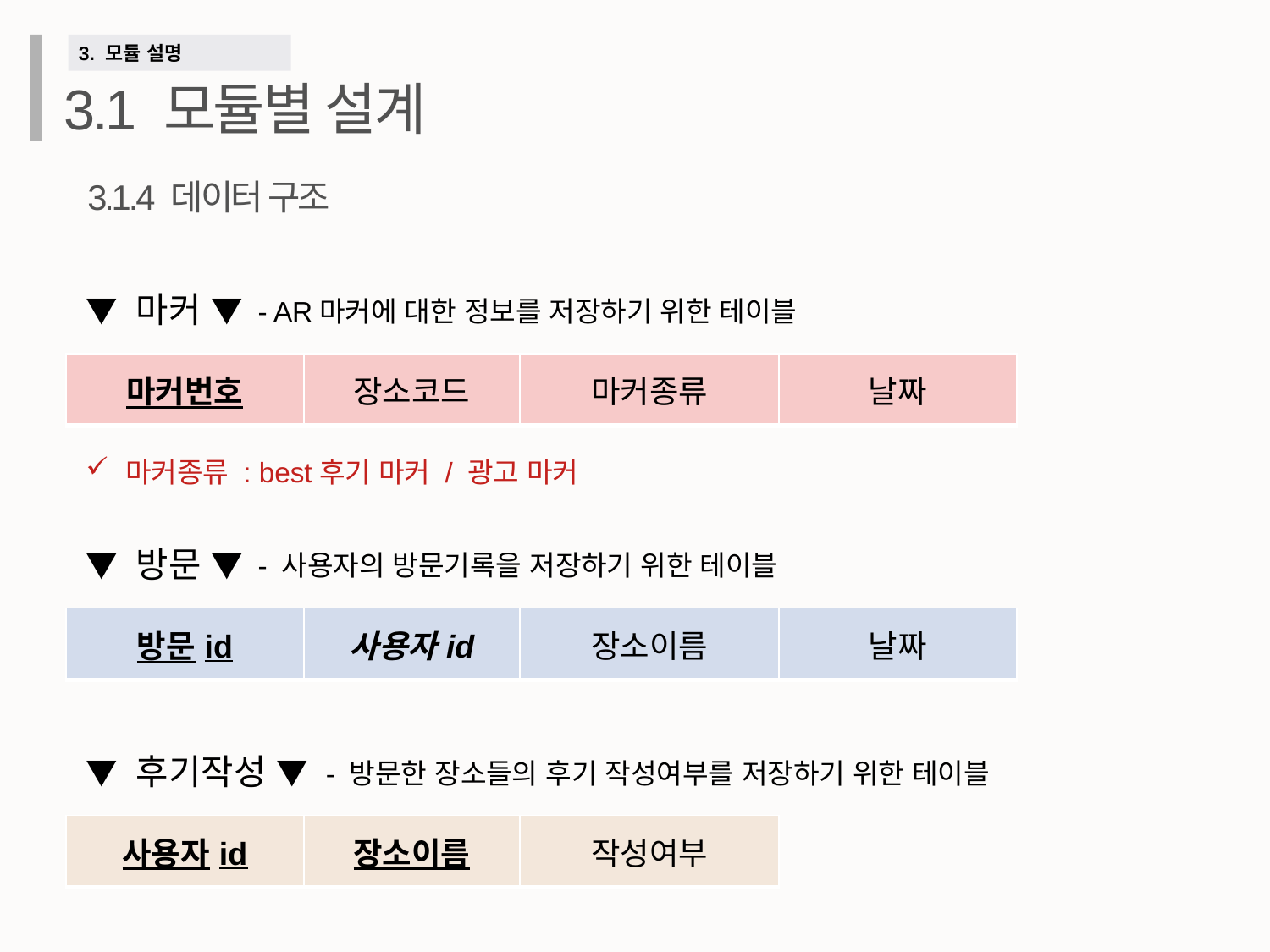

3. 모듈 설명

3.1 모듈별 설계
3.1.4 데이터 구조
▼ 마커 ▼
- AR마커에 대한 정보를 저장하기 위한 테이블
| 마커번호 | 장소코드 | 마커종류 | 날짜 |
| --- | --- | --- | --- |
마커종류 : best후기 마커 / 광고 마커
▼ 방문 ▼
- 사용자의 방문기록을 저장하기 위한 테이블
| 방문id | 사용자id | 장소이름 | 날짜 |
| --- | --- | --- | --- |
▼ 후기작성 ▼
- 방문한 장소들의 후기 작성여부를 저장하기 위한 테이블
| 사용자id | 장소이름 | 작성여부 |
| --- | --- | --- |